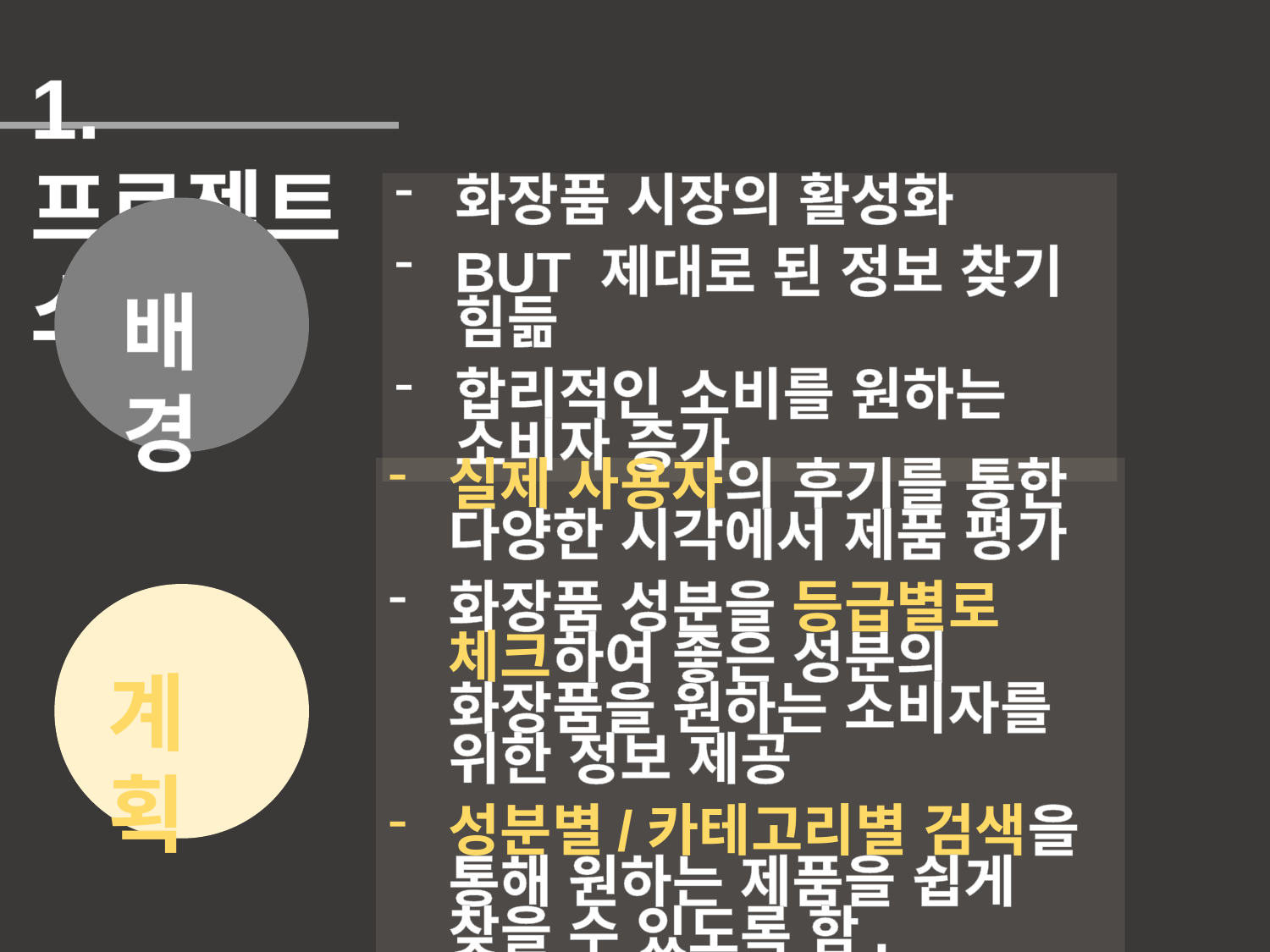

1. 프로젝트 소개

화장품 시장의 활성화
BUT 제대로 된 정보 찾기 힘듦
합리적인 소비를 원하는 소비자 증가

배경
실제 사용자의 후기를 통한 다양한 시각에서 제품 평가
화장품 성분을 등급별로 체크하여 좋은 성분의 화장품을 원하는 소비자를 위한 정보 제공
성분별/카테고리별 검색을 통해 원하는 제품을 쉽게 찾을 수 있도록 함.

계획